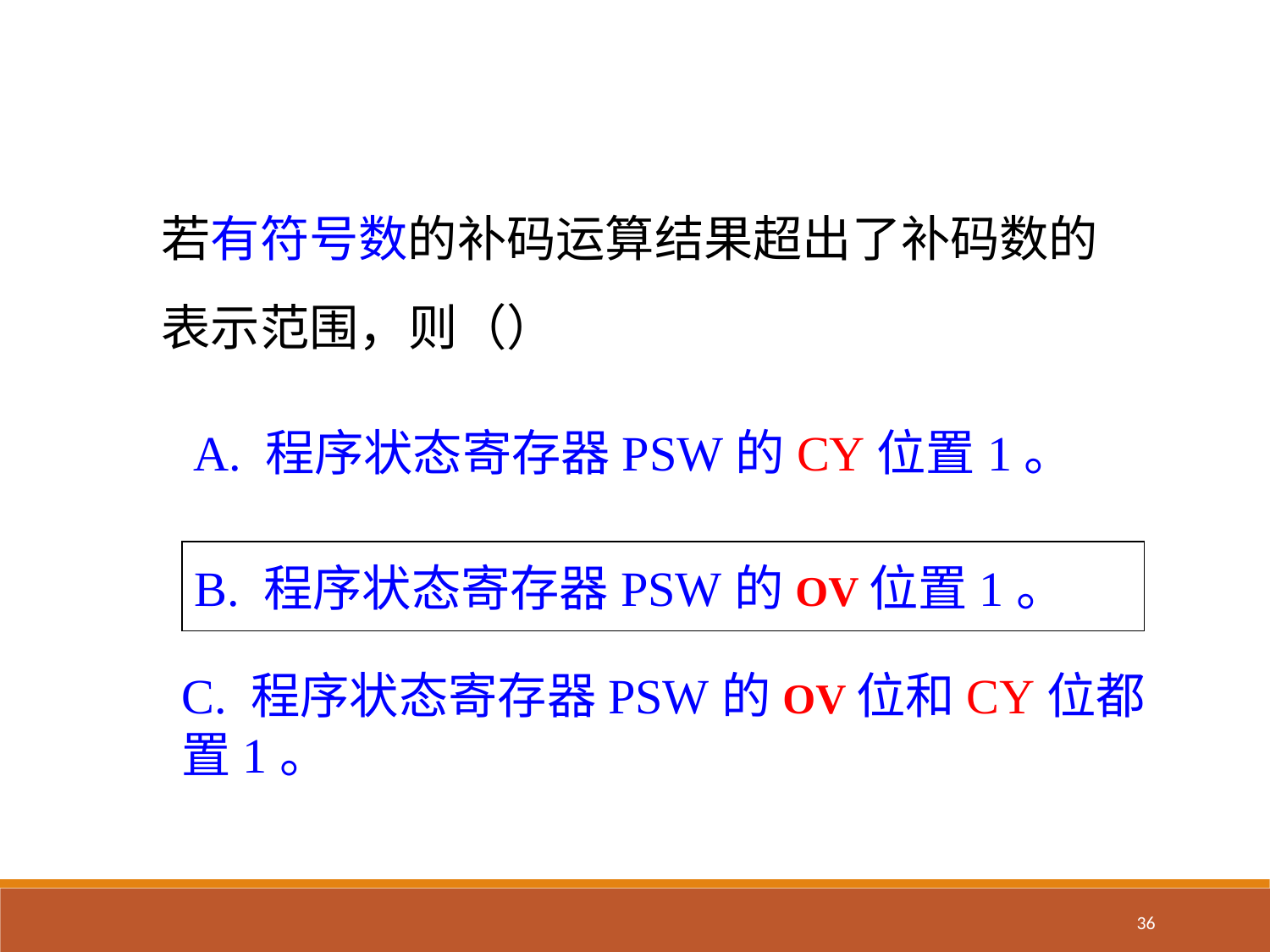

若有符号数的补码运算结果超出了补码数的表示范围，则（）
A. 程序状态寄存器PSW的CY位置1。
B. 程序状态寄存器PSW的OV位置1。
C. 程序状态寄存器PSW的OV位和CY位都置1。
36